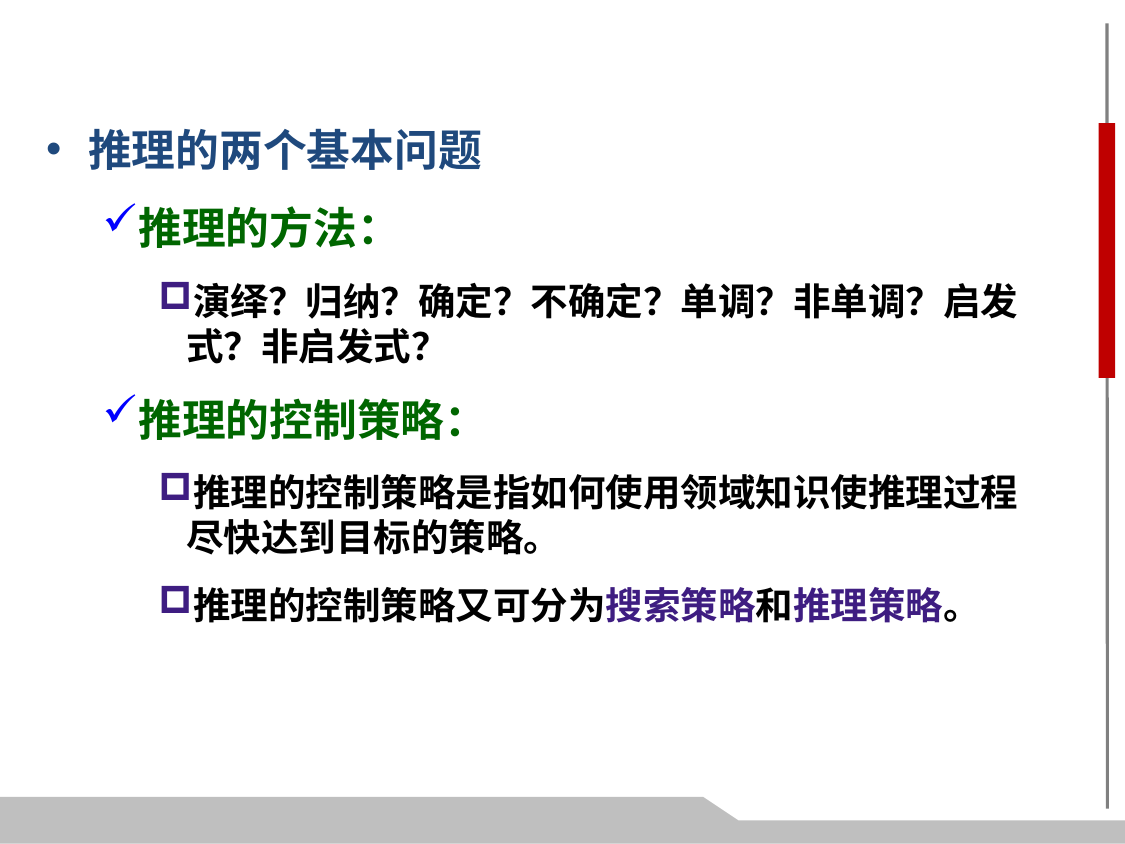

推理的两个基本问题
推理的方法：
演绎？归纳？确定？不确定？单调？非单调？启发式？非启发式？
推理的控制策略：
推理的控制策略是指如何使用领域知识使推理过程尽快达到目标的策略。
推理的控制策略又可分为搜索策略和推理策略。